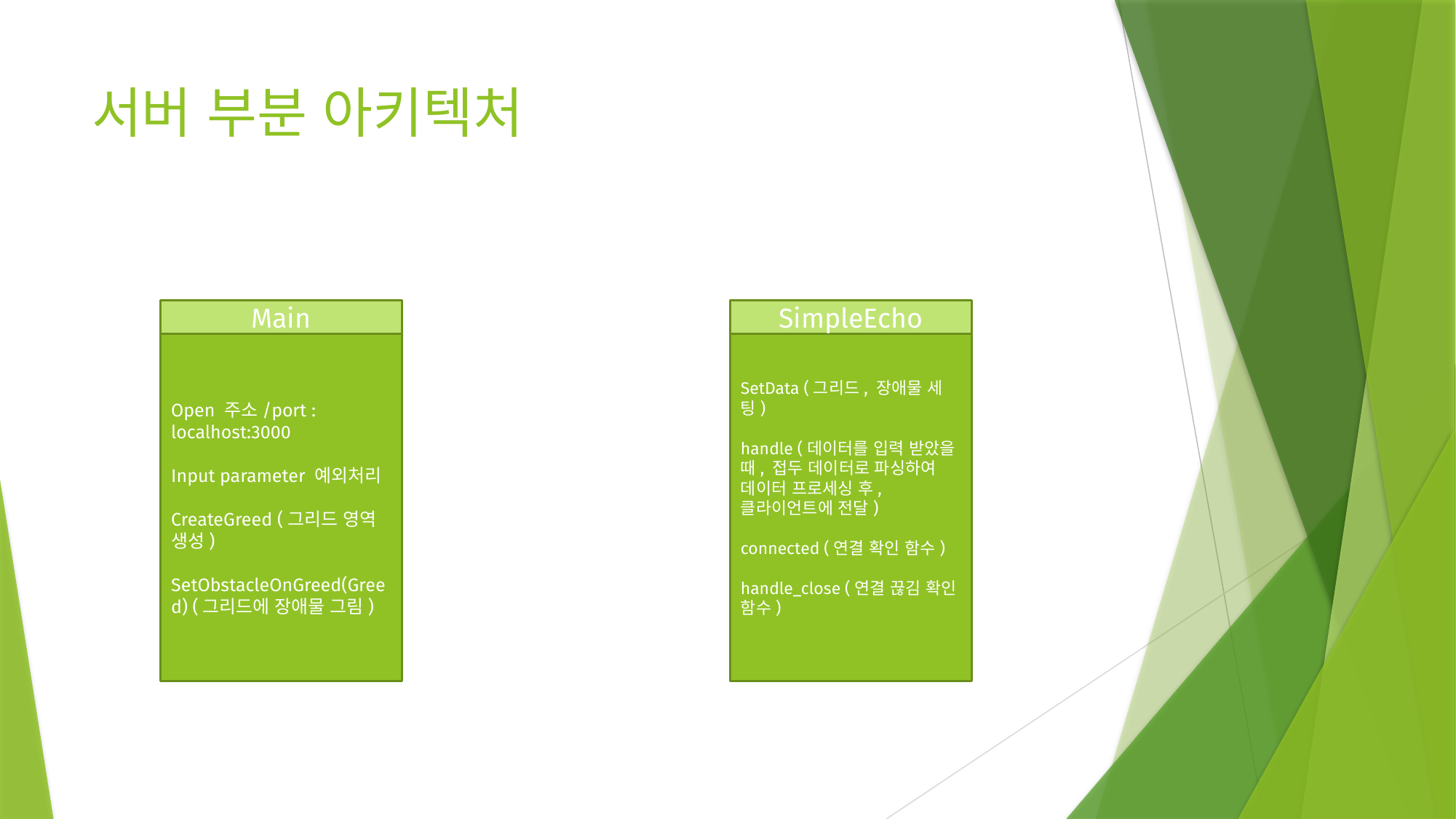

# 서버 부분 아키텍처

Main
SimpleEcho
Open 주소/port :
localhost:3000

Input parameter 예외처리

CreateGreed (그리드 영역 생성)

SetObstacleOnGreed(Greed) (그리드에 장애물 그림)
SetData (그리드, 장애물 세팅)

handle (데이터를 입력 받았을 때, 접두 데이터로 파싱하여 데이터 프로세싱 후, 클라이언트에 전달)

connected (연결 확인 함수)

handle_close (연결 끊김 확인 함수)